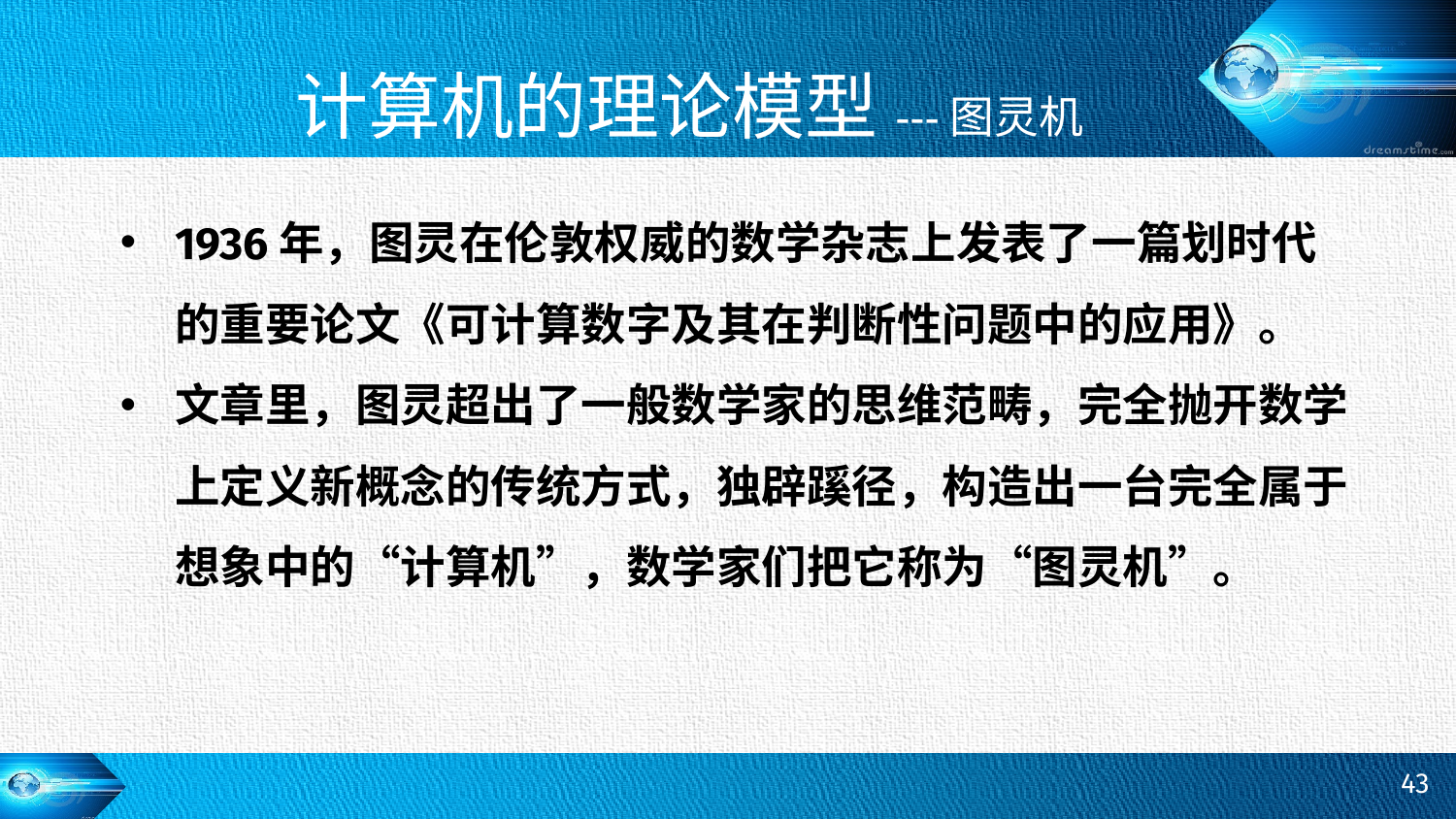

# 计算机的理论模型---图灵机
1936年，图灵在伦敦权威的数学杂志上发表了一篇划时代的重要论文《可计算数字及其在判断性问题中的应用》。
文章里，图灵超出了一般数学家的思维范畴，完全抛开数学上定义新概念的传统方式，独辟蹊径，构造出一台完全属于想象中的“计算机”，数学家们把它称为“图灵机”。

43